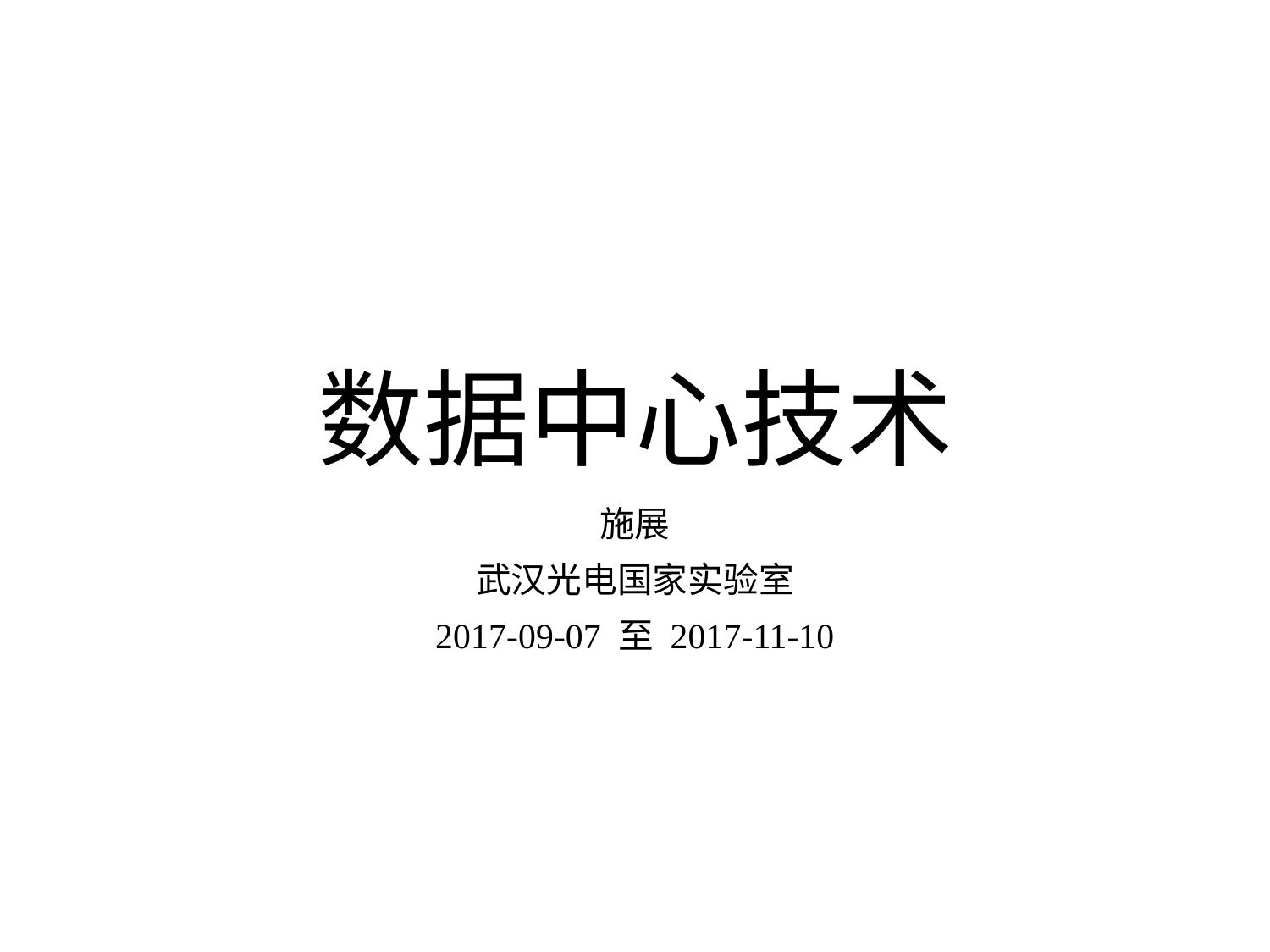

# 数据中心技术
施展
武汉光电国家实验室
2017-09-07 至 2017-11-10